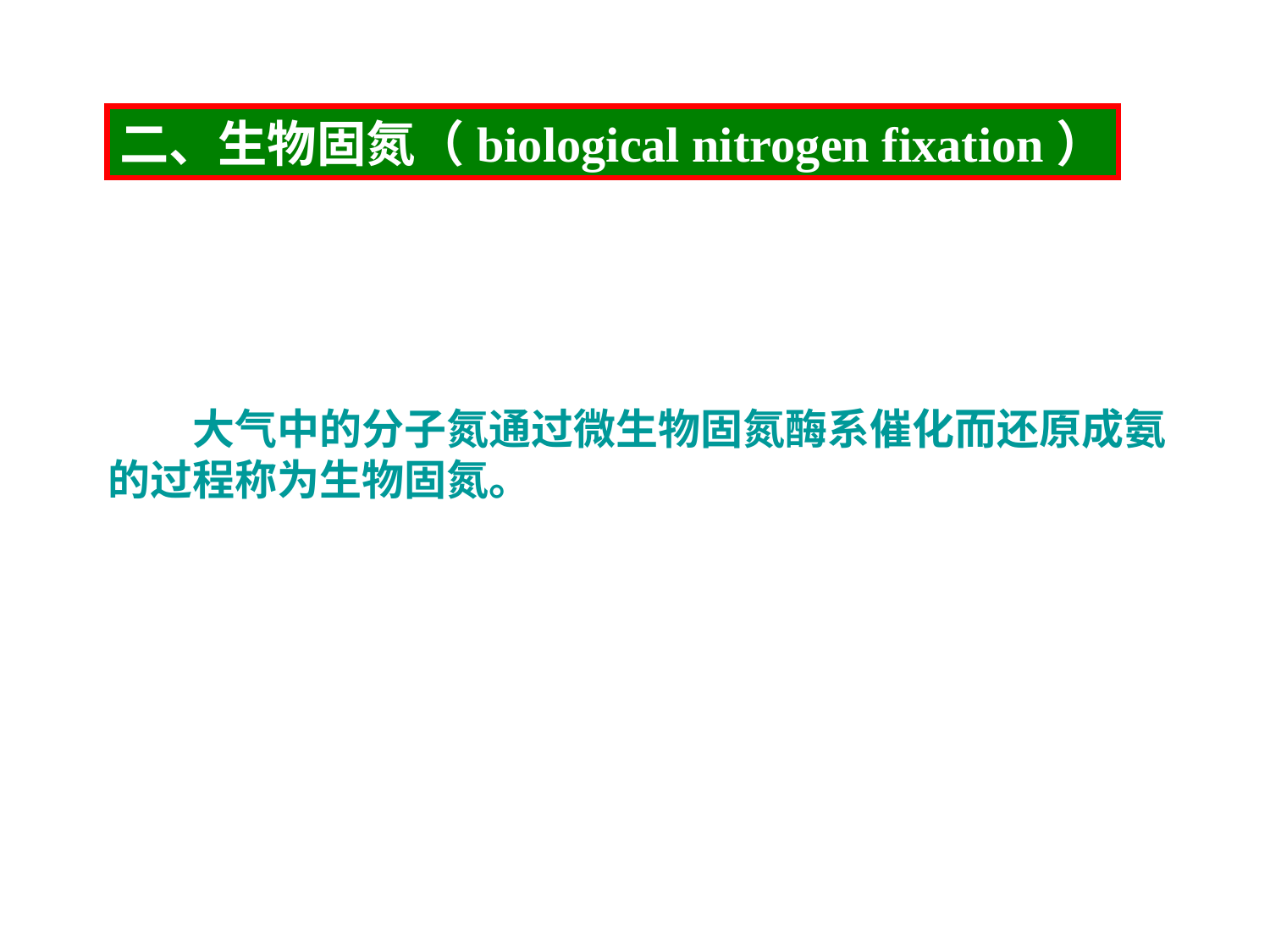

二、生物固氮（biological nitrogen fixation）
　　大气中的分子氮通过微生物固氮酶系催化而还原成氨的过程称为生物固氮。